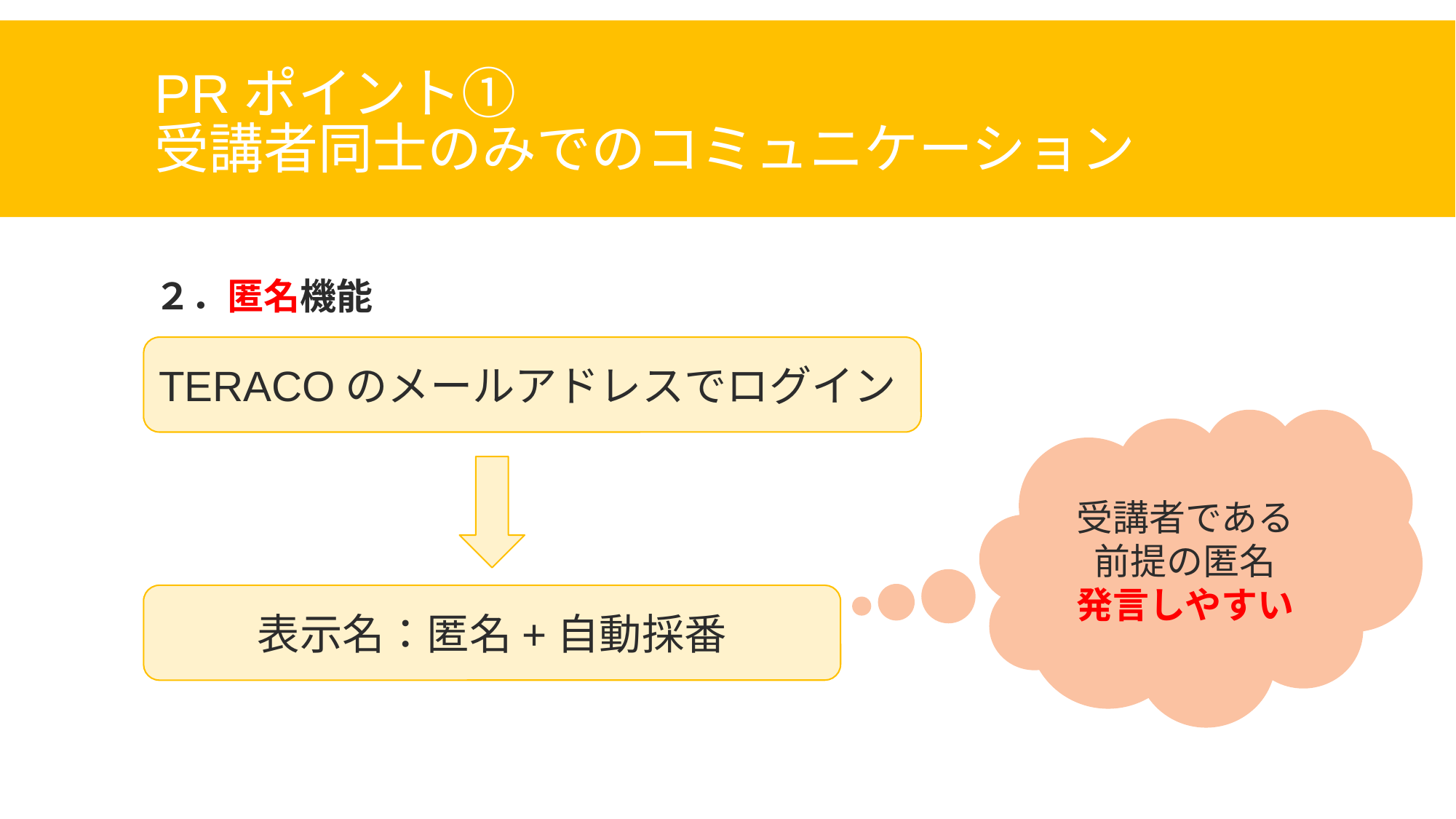

# PRポイント① 受講者同士のみでのコミュニケーション
２．匿名機能

TERACOのメールアドレスでログイン
受講者である
前提の匿名
発言しやすい

表示名：匿名+自動採番
11